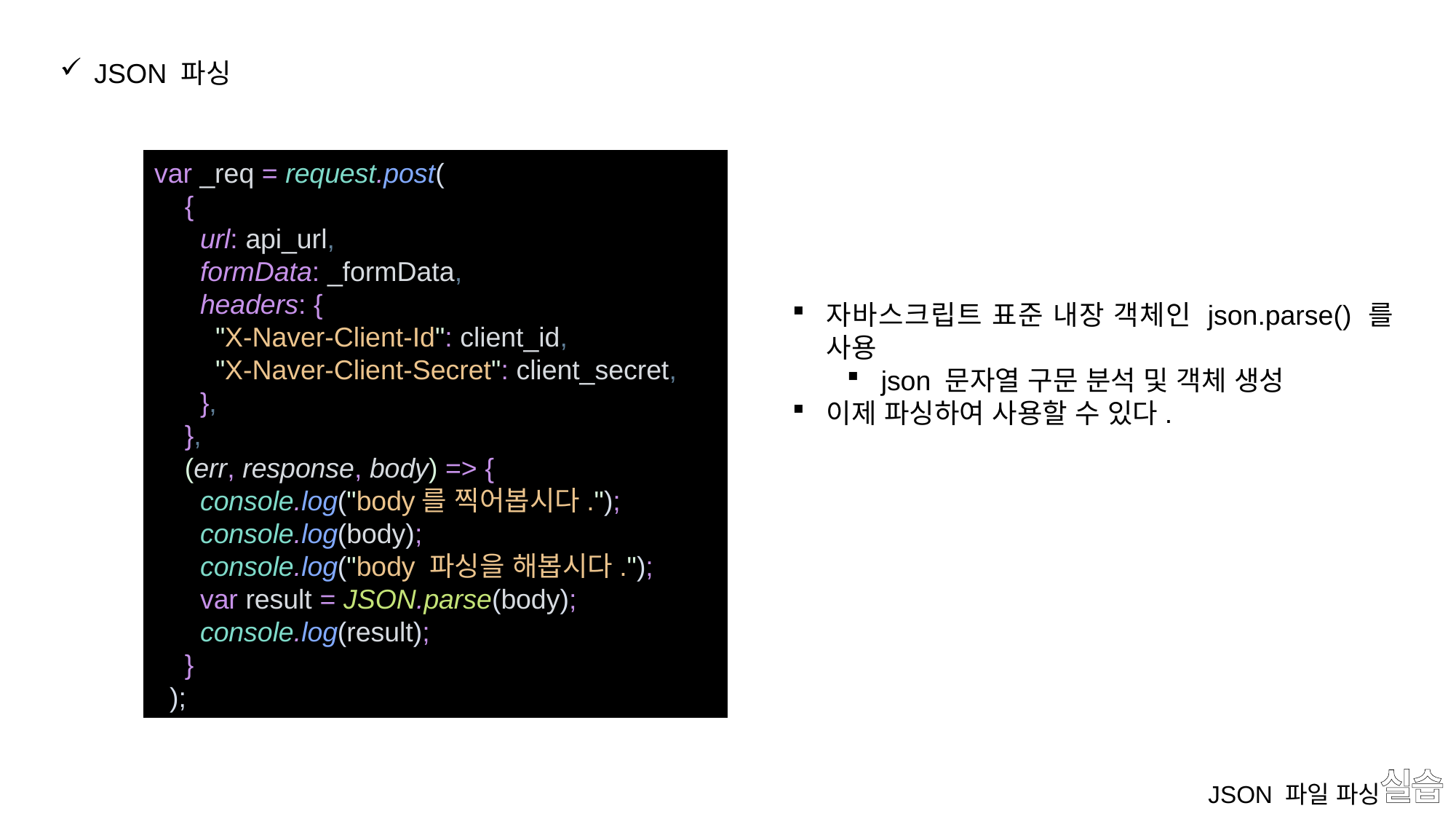

JSON 파싱
var _req = request.post(
    {
      url: api_url,
      formData: _formData,
      headers: {
        "X-Naver-Client-Id": client_id,
        "X-Naver-Client-Secret": client_secret,
      },
    },
    (err, response, body) => {
      console.log("body를 찍어봅시다.");
      console.log(body);
      console.log("body 파싱을 해봅시다.");
      var result = JSON.parse(body);
      console.log(result);
    }
  );
자바스크립트 표준 내장 객체인 json.parse() 를 사용
json 문자열 구문 분석 및 객체 생성
이제 파싱하여 사용할 수 있다.
# 실습
JSON 파일 파싱